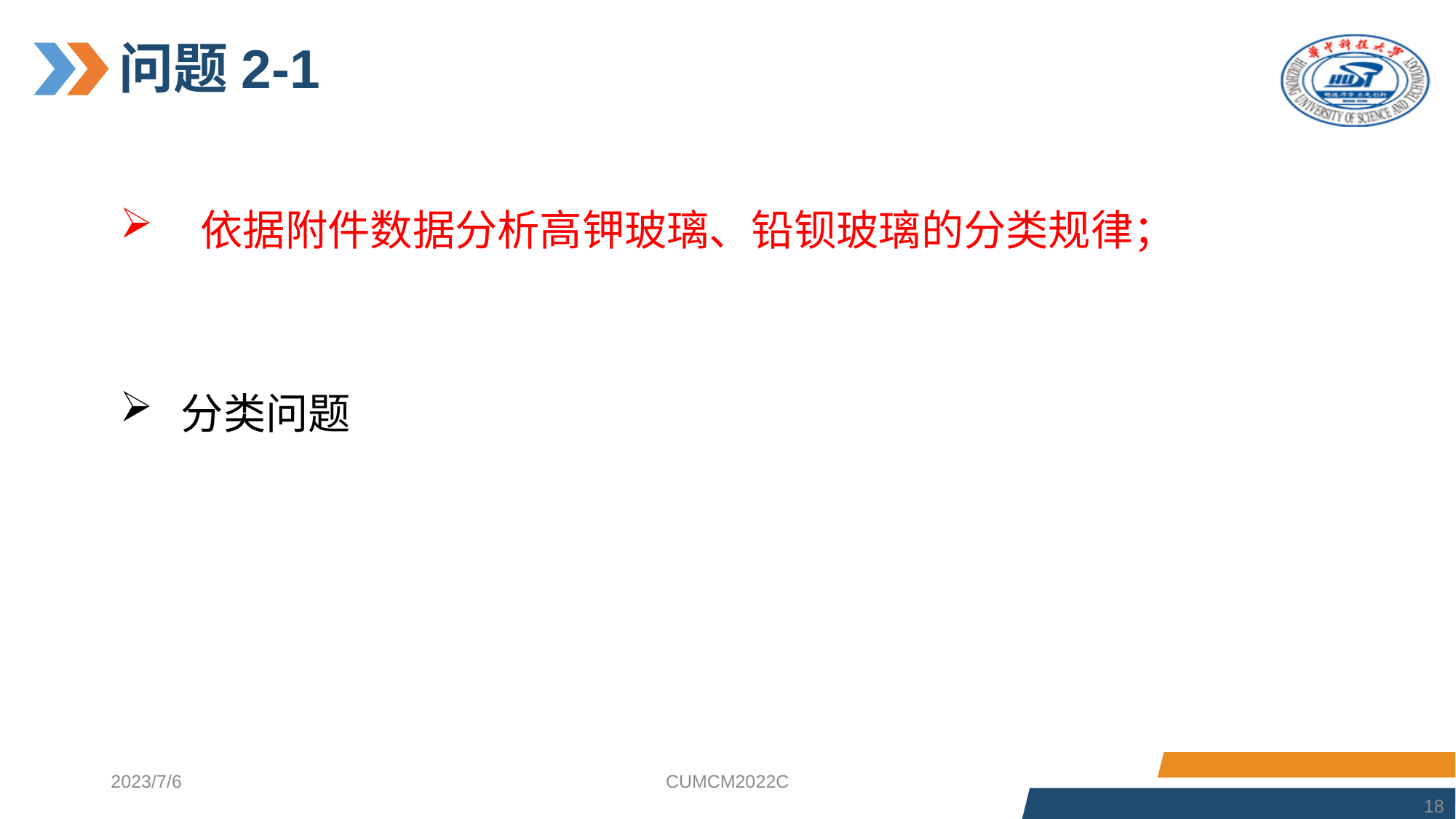

# 问题2-1
 依据附件数据分析高钾玻璃、铅钡玻璃的分类规律；

分类问题
2023/7/6
CUMCM2022C
18